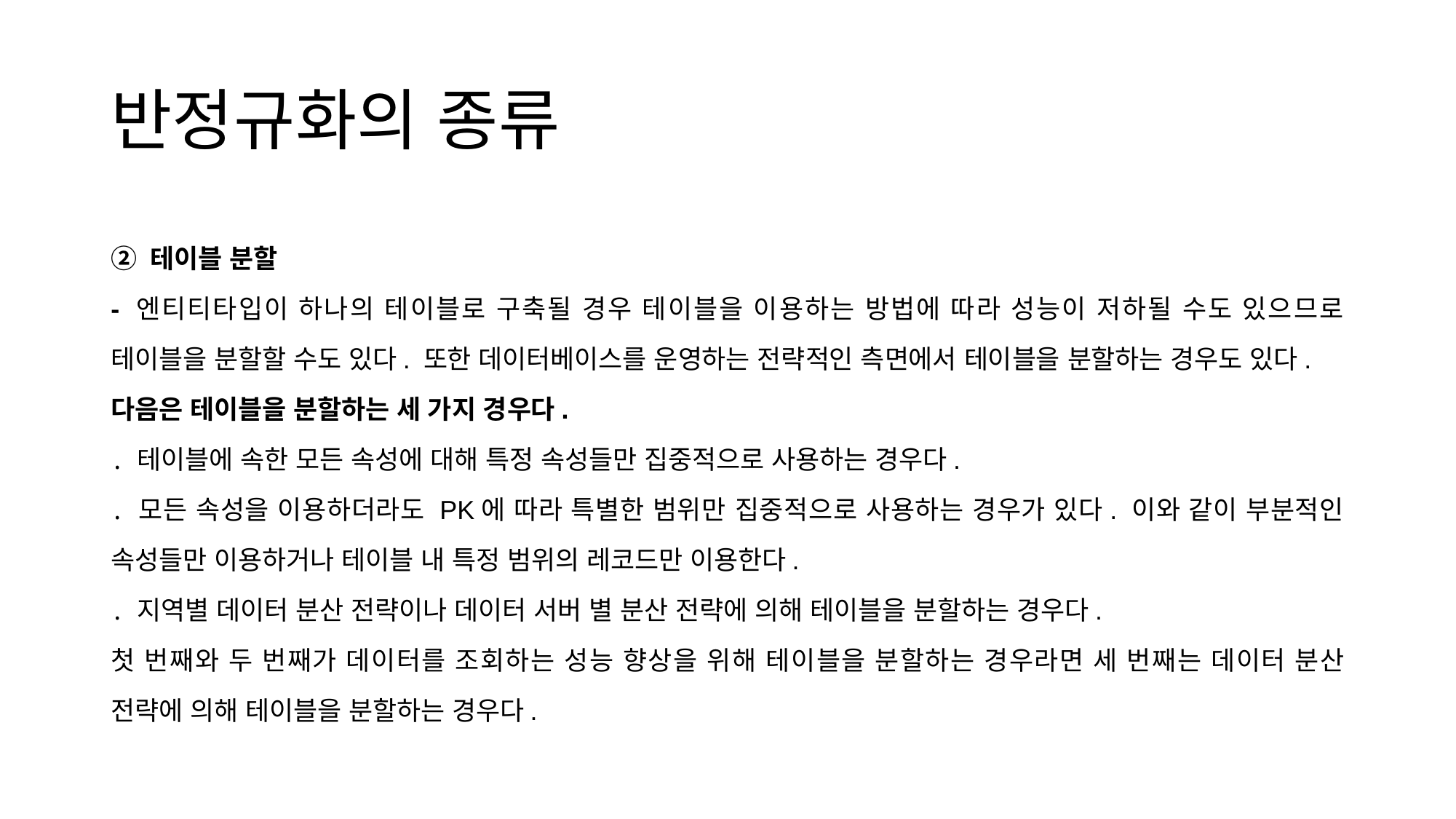

# 반정규화의 종류
② 테이블 분할
- 엔티티타입이 하나의 테이블로 구축될 경우 테이블을 이용하는 방법에 따라 성능이 저하될 수도 있으므로 테이블을 분할할 수도 있다. 또한 데이터베이스를 운영하는 전략적인 측면에서 테이블을 분할하는 경우도 있다.
다음은 테이블을 분할하는 세 가지 경우다.
․ 테이블에 속한 모든 속성에 대해 특정 속성들만 집중적으로 사용하는 경우다.
․ 모든 속성을 이용하더라도 PK에 따라 특별한 범위만 집중적으로 사용하는 경우가 있다. 이와 같이 부분적인 속성들만 이용하거나 테이블 내 특정 범위의 레코드만 이용한다.
․ 지역별 데이터 분산 전략이나 데이터 서버 별 분산 전략에 의해 테이블을 분할하는 경우다.
첫 번째와 두 번째가 데이터를 조회하는 성능 향상을 위해 테이블을 분할하는 경우라면 세 번째는 데이터 분산 전략에 의해 테이블을 분할하는 경우다.